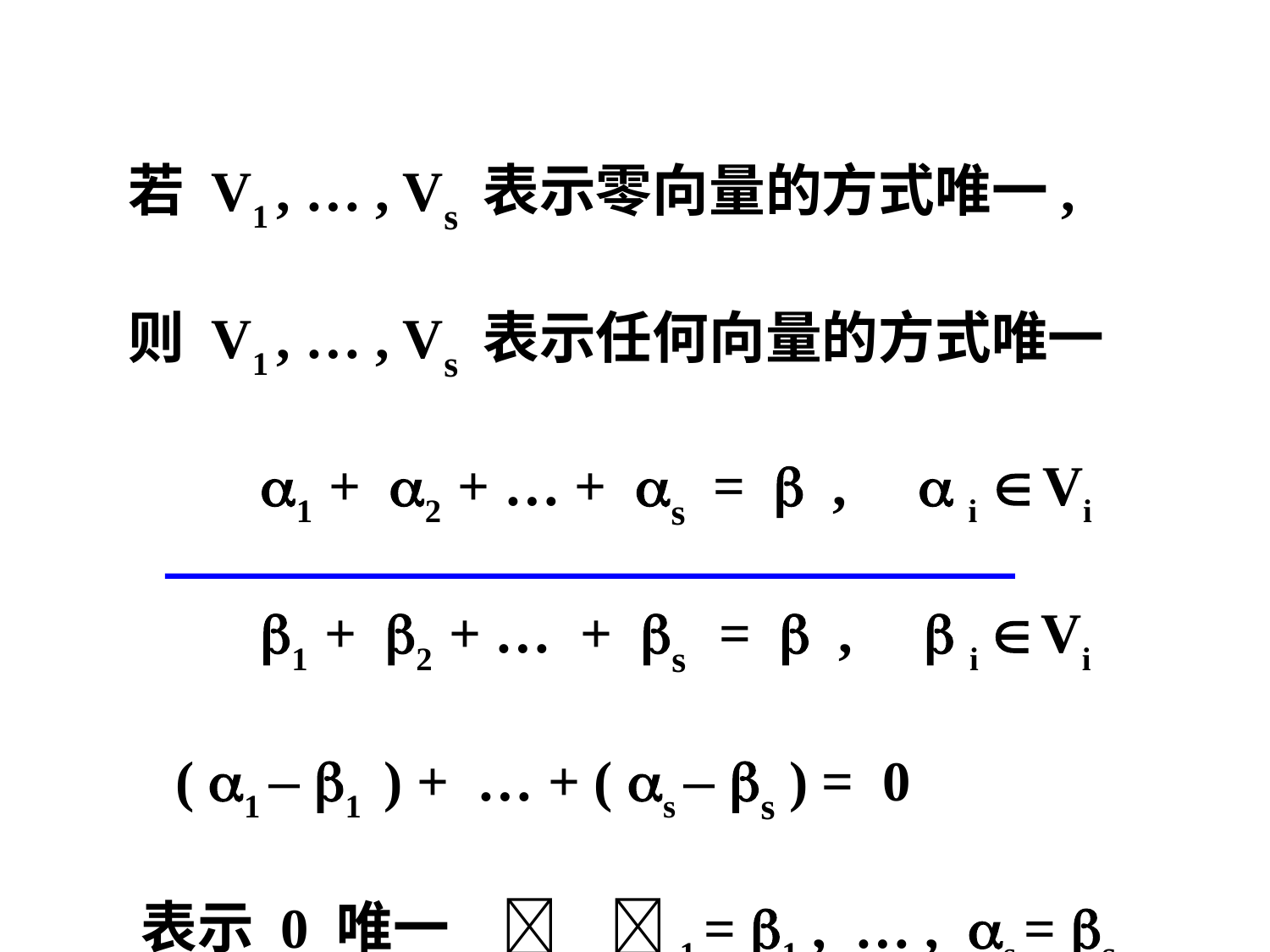

若 V1 , … , Vs 表示零向量的方式唯一,
   则 V1 , … , Vs 表示任何向量的方式唯一
             α1  +  α2  + … +  αs   =  β  ,     α i  ∈ Vi
             β1  +  β2  + …  +  βs   =  β  ,     β i ∈ Vi
       ( α1 – β1  ) +  … + ( αs – βs ) =  0
    表示 0 唯一    ⇒    α1 = β1 ,  … ,  αs = βs